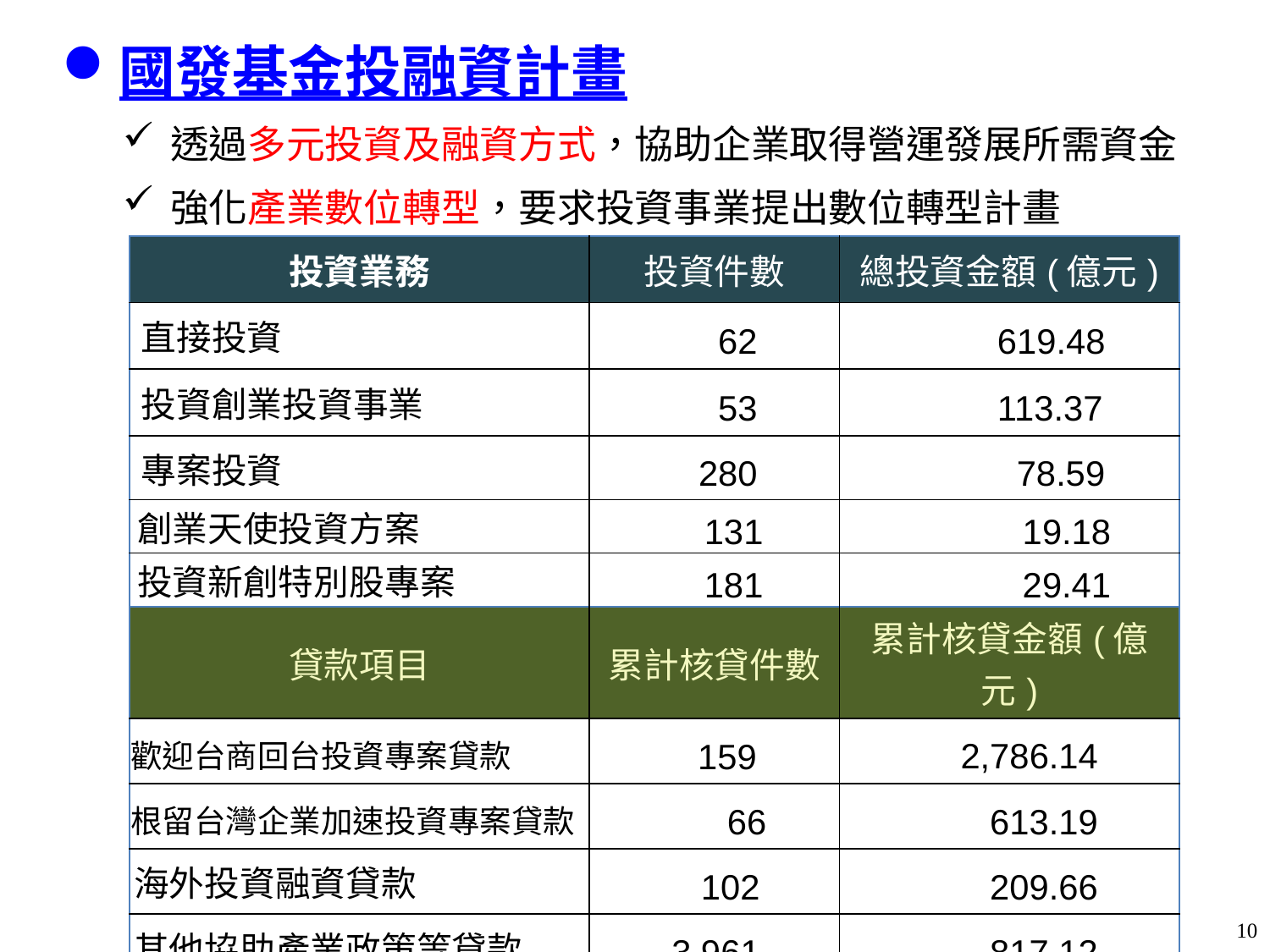

# 國發基金投融資計畫

透過多元投資及融資方式，協助企業取得營運發展所需資金
強化產業數位轉型，要求投資事業提出數位轉型計畫
| 投資業務 | 投資件數 | 總投資金額(億元) |
| --- | --- | --- |
| 直接投資 | 62 | 619.48 |
| 投資創業投資事業 | 53 | 113.37 |
| 專案投資 | 280 | 78.59 |
| 創業天使投資方案 | 131 | 19.18 |
| 投資新創特別股專案 | 181 | 29.41 |
| 貸款項目 | 累計核貸件數 | 累計核貸金額(億元) |
| --- | --- | --- |
| 歡迎台商回台投資專案貸款 | 159 | 2,786.14 |
| 根留台灣企業加速投資專案貸款 | 66 | 613.19 |
| 海外投資融資貸款 | 102 | 209.66 |
| 其他協助產業政策等貸款 | 3,961 | 817.12 |